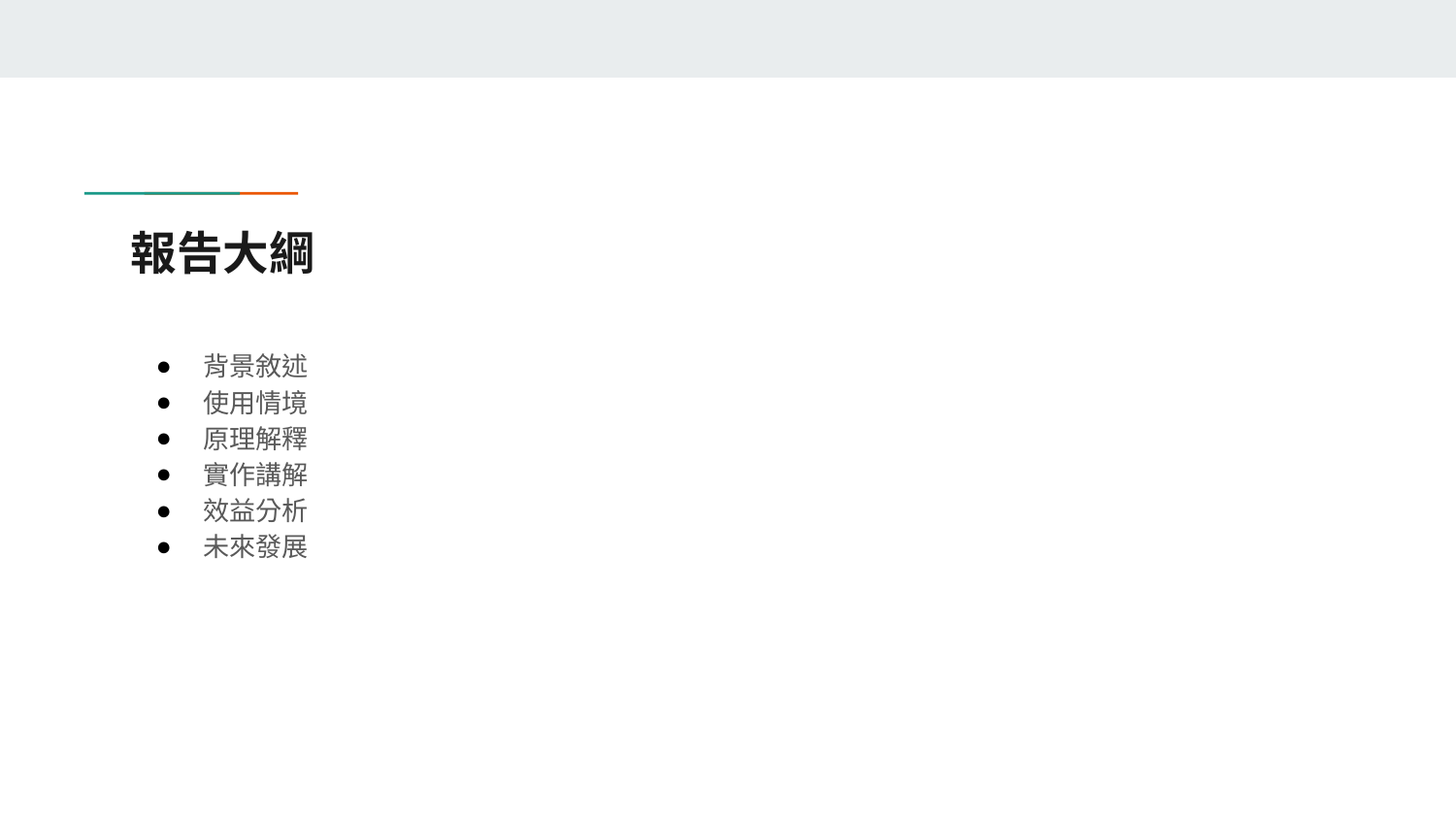

# 報告大綱
背景敘述
使用情境
原理解釋
實作講解
效益分析
未來發展